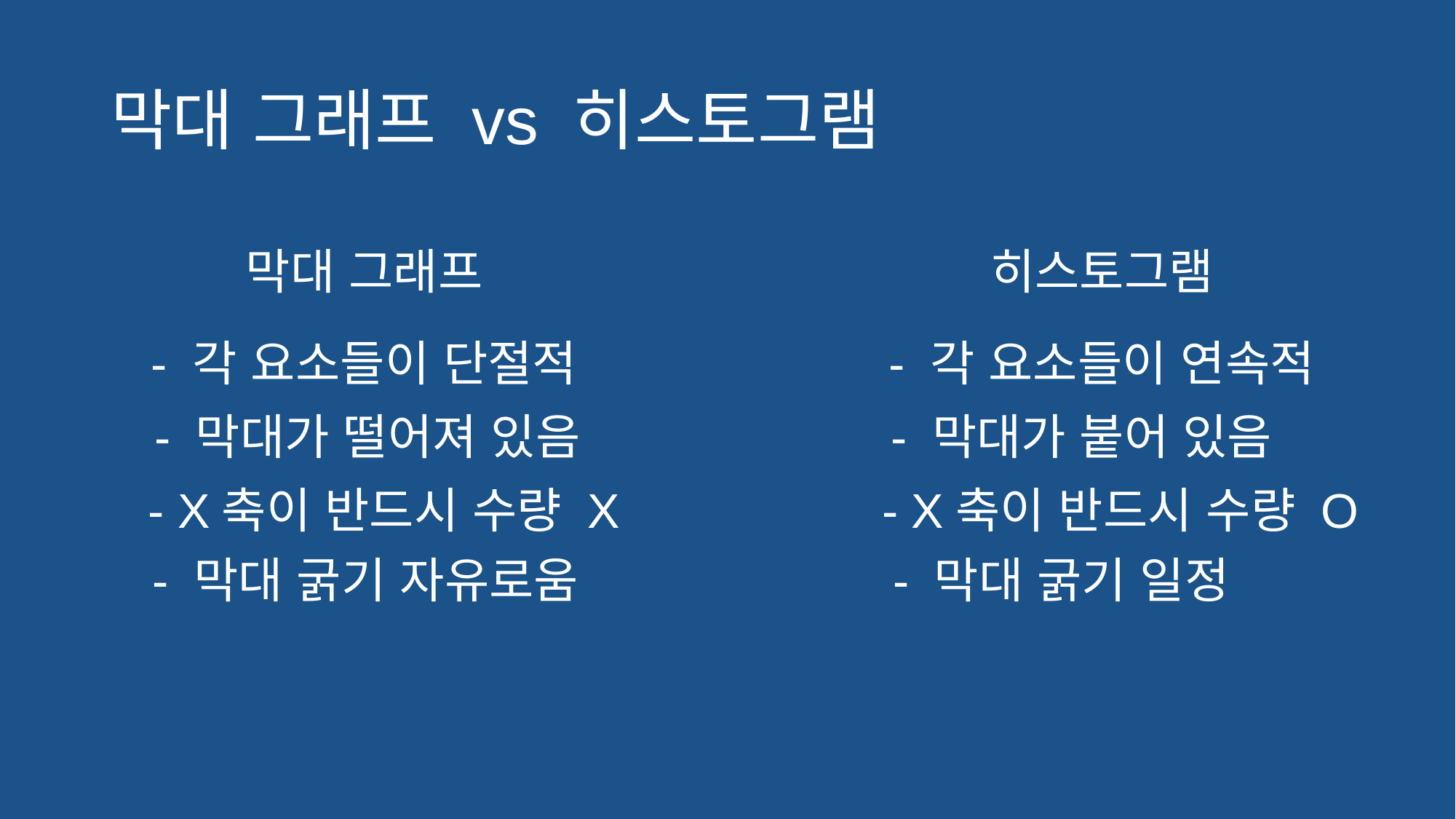

# 막대 그래프 vs 히스토그램
막대 그래프
히스토그램
- 각 요소들이 연속적
- 각 요소들이 단절적
- 막대가 떨어져 있음
- 막대가 붙어 있음
- X축이 반드시 수량 X
- X축이 반드시 수량 O
- 막대 굵기 자유로움
- 막대 굵기 일정